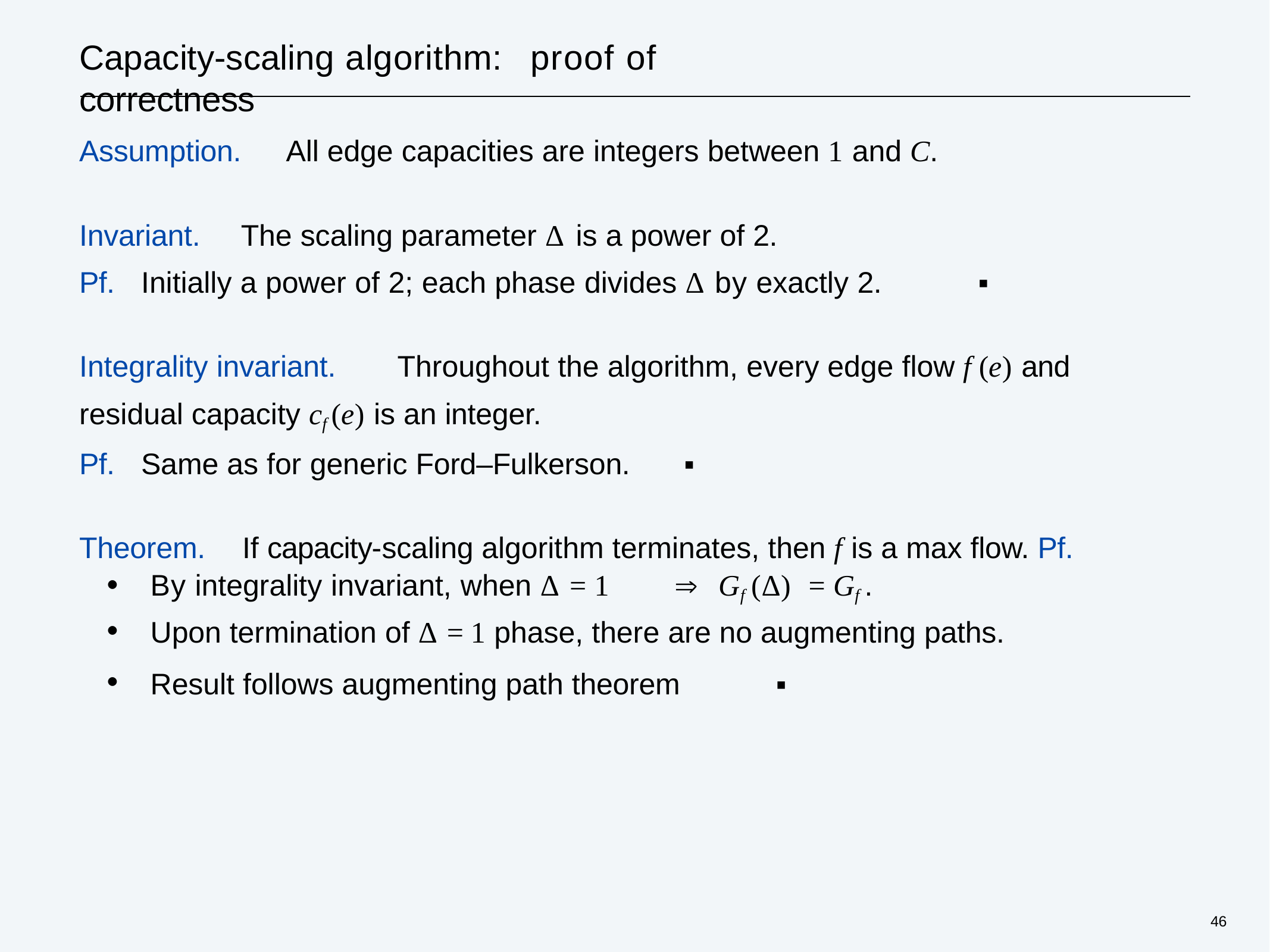

# Capacity-scaling algorithm:	proof of correctness
Assumption.	All edge capacities are integers between 1 and C.

Invariant.	The scaling parameter Δ is a power of 2.
Pf.	Initially a power of 2; each phase divides Δ by exactly 2.	▪

Integrality invariant.	Throughout the algorithm, every edge flow f (e) and residual capacity cf (e) is an integer.
Pf.	Same as for generic Ford–Fulkerson.	▪

Theorem.	If capacity-scaling algorithm terminates, then f is a max flow. Pf.
・By integrality invariant, when Δ = 1	⇒	Gf (Δ)	= Gf .
・Upon termination of Δ = 1 phase, there are no augmenting paths.
・Result follows augmenting path theorem	▪
46